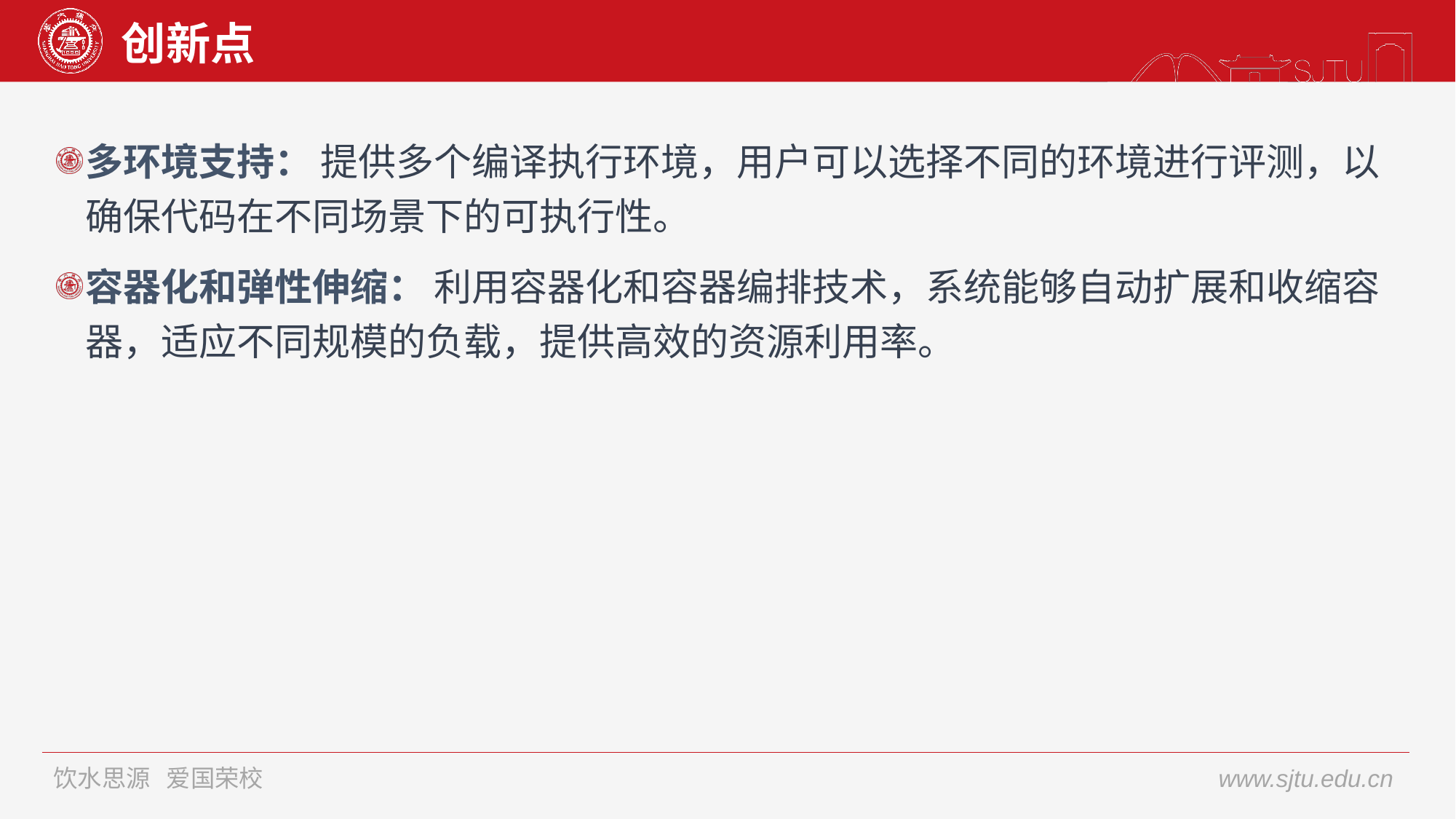

# 创新点
多环境支持： 提供多个编译执行环境，用户可以选择不同的环境进行评测，以确保代码在不同场景下的可执行性。
容器化和弹性伸缩： 利用容器化和容器编排技术，系统能够自动扩展和收缩容器，适应不同规模的负载，提供高效的资源利用率。